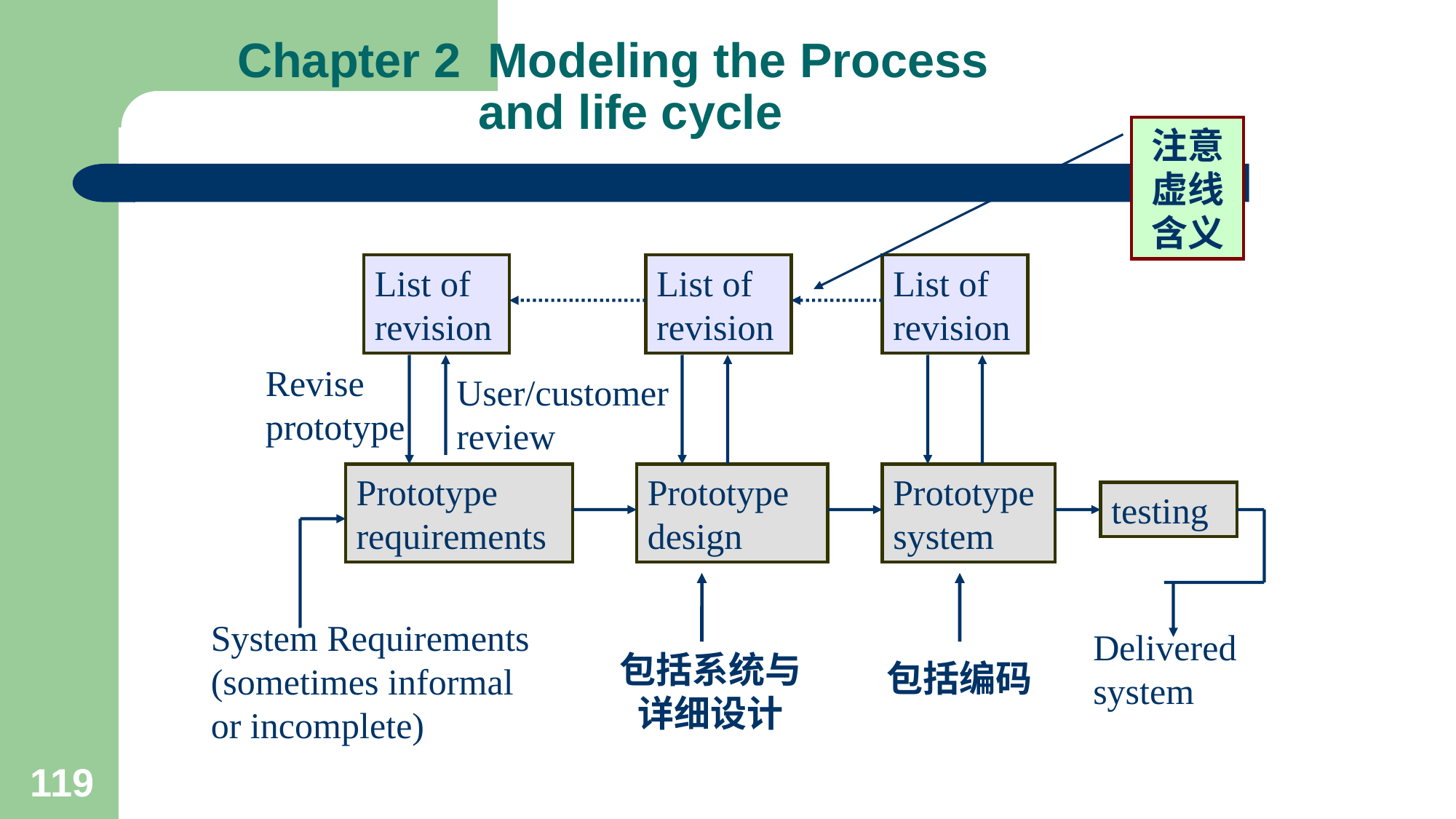

# Chapter 2  Modeling the Process and life cycle
注意虚线含义

List of revision
List of revision
List of revision

Revise prototype
User/customer review
Prototype requirements
Prototype design
Prototype system
testing

System Requirements (sometimes informal or incomplete)
Delivered system
包括系统与详细设计
包括编码
119